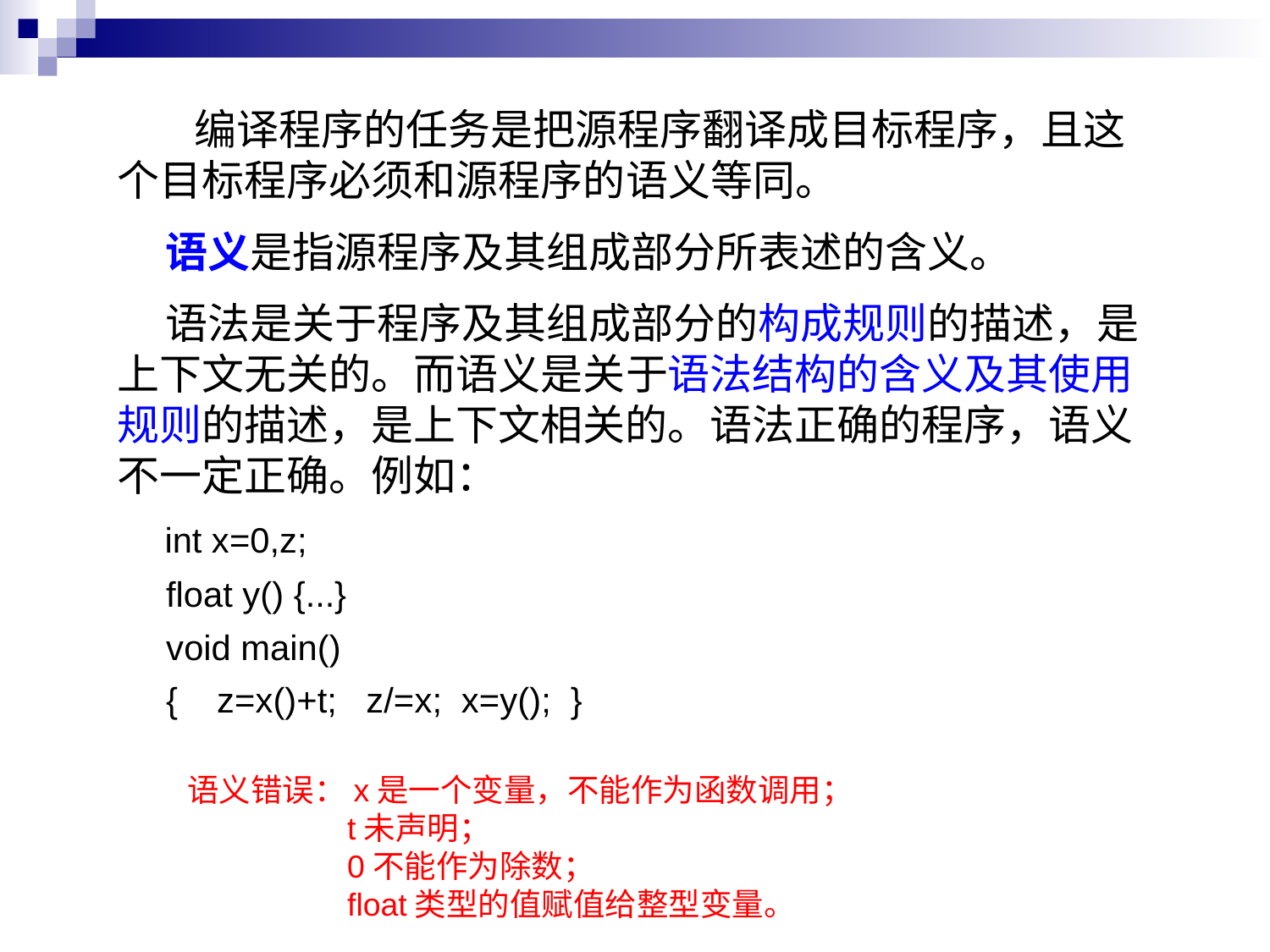

编译程序的任务是把源程序翻译成目标程序，且这个目标程序必须和源程序的语义等同。
    语义是指源程序及其组成部分所表述的含义。
    语法是关于程序及其组成部分的构成规则的描述，是上下文无关的。而语义是关于语法结构的含义及其使用规则的描述，是上下文相关的。语法正确的程序，语义不一定正确。例如：
    int x=0,z;
     float y() {...}
     void main()
     {    z=x()+t;   z/=x;  x=y();  }
语义错误：x是一个变量，不能作为函数调用；
                  t未声明；
                  0不能作为除数；
                  float类型的值赋值给整型变量。
3